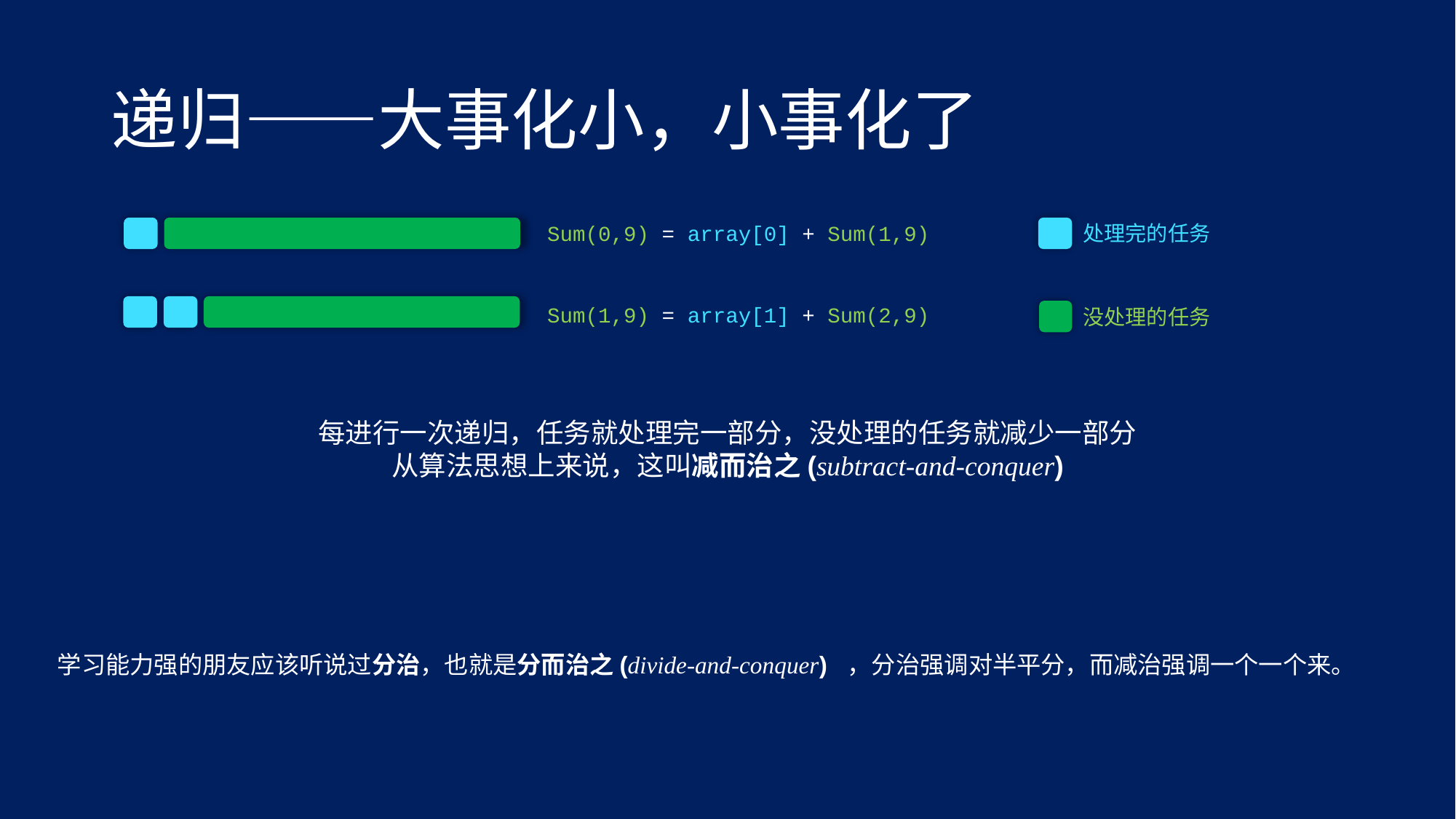

# 递归——大事化小，小事化了
处理完的任务
Sum(0,9) = array[0] + Sum(1,9)

Sum(1,9) = array[1] + Sum(2,9)
没处理的任务

每进行一次递归，任务就处理完一部分，没处理的任务就减少一部分
从算法思想上来说，这叫减而治之(subtract-and-conquer)
学习能力强的朋友应该听说过分治，也就是分而治之(divide-and-conquer) ，分治强调对半平分，而减治强调一个一个来。